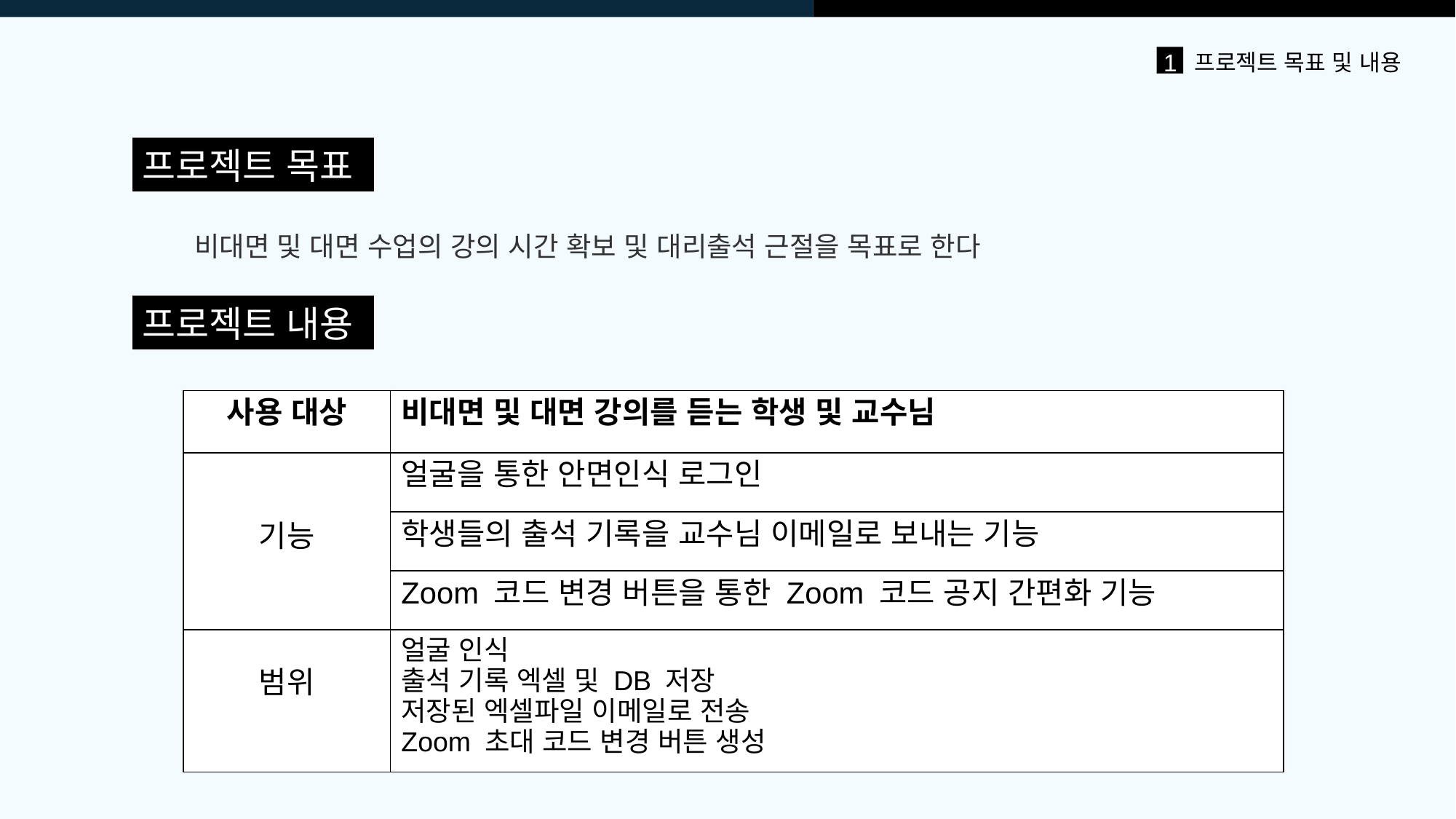

1
프로젝트 목표 및 내용

프로젝트 목표
비대면 및 대면 수업의 강의 시간 확보 및 대리출석 근절을 목표로 한다
프로젝트 내용
| 사용 대상 | 비대면 및 대면 강의를 듣는 학생 및 교수님 |
| --- | --- |
| 기능 | 얼굴을 통한 안면인식 로그인 |
|  | 학생들의 출석 기록을 교수님 이메일로 보내는 기능 |
|  | Zoom 코드 변경 버튼을 통한 Zoom 코드 공지 간편화 기능 |
| 범위 | 얼굴 인식 출석 기록 엑셀 및 DB 저장 저장된 엑셀파일 이메일로 전송 Zoom 초대 코드 변경 버튼 생성 |